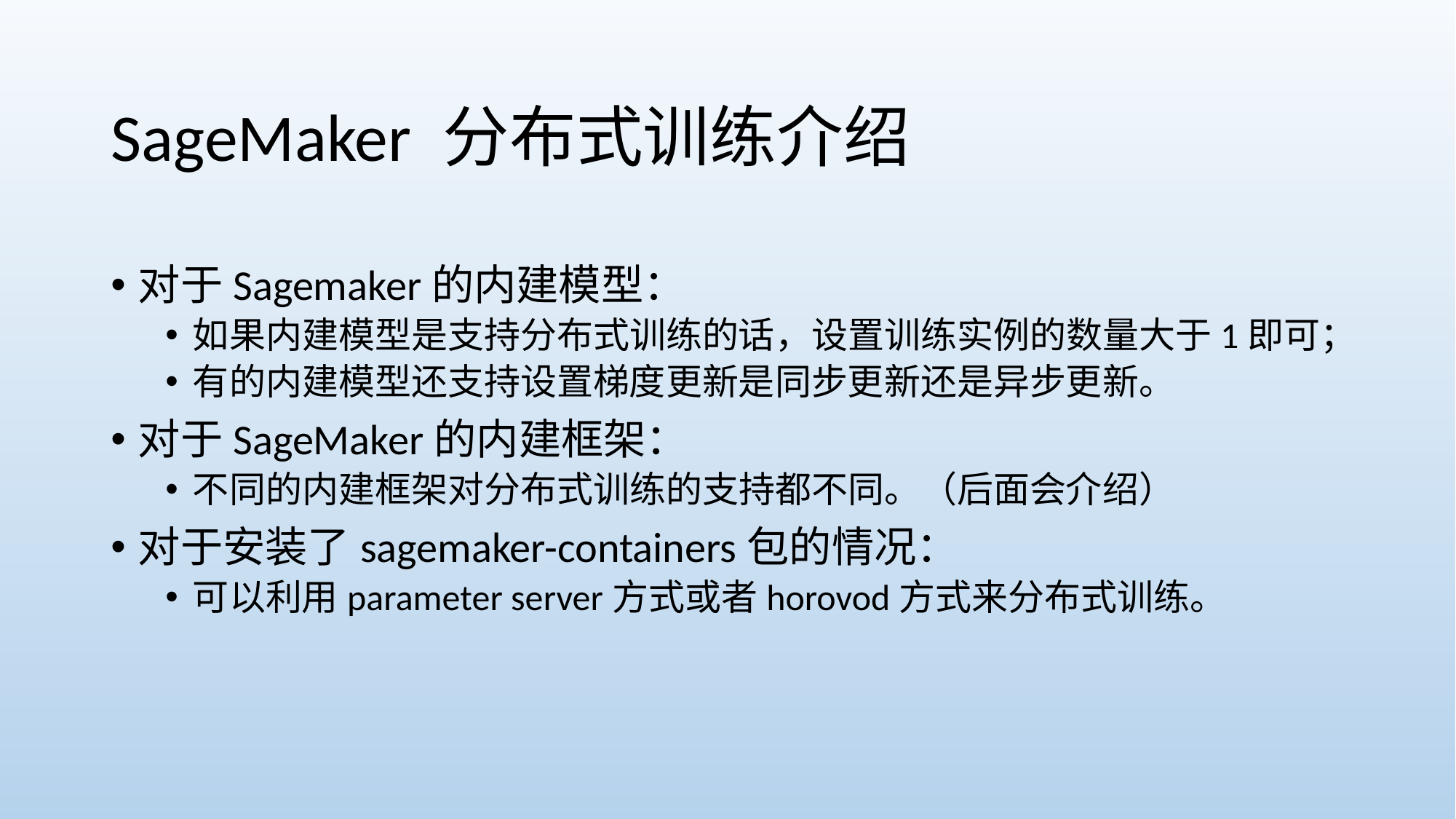

# SageMaker 分布式训练介绍
对于Sagemaker的内建模型：
如果内建模型是支持分布式训练的话，设置训练实例的数量大于1即可；
有的内建模型还支持设置梯度更新是同步更新还是异步更新。
对于SageMaker的内建框架：
不同的内建框架对分布式训练的支持都不同。（后面会介绍）
对于安装了sagemaker-containers包的情况：
可以利用parameter server方式或者horovod方式来分布式训练。